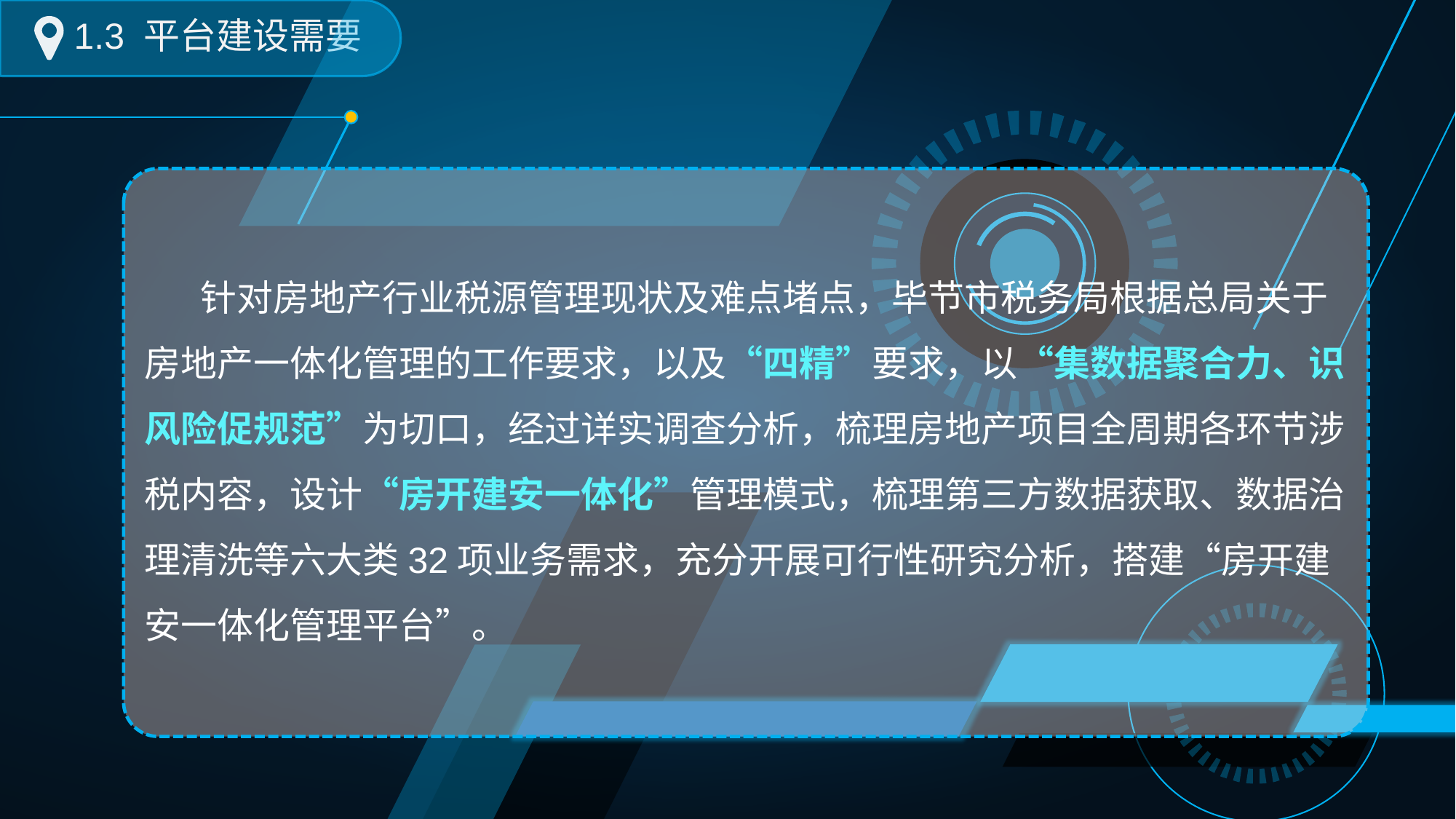

1.3 平台建设需要

        针对房地产行业税源管理现状及难点堵点，毕节市税务局根据总局关于房地产一体化管理的工作要求，以及“四精”要求，以“集数据聚合力、识风险促规范”为切口，经过详实调查分析，梳理房地产项目全周期各环节涉税内容，设计“房开建安一体化”管理模式，梳理第三方数据获取、数据治理清洗等六大类32项业务需求，充分开展可行性研究分析，搭建“房开建安一体化管理平台”。